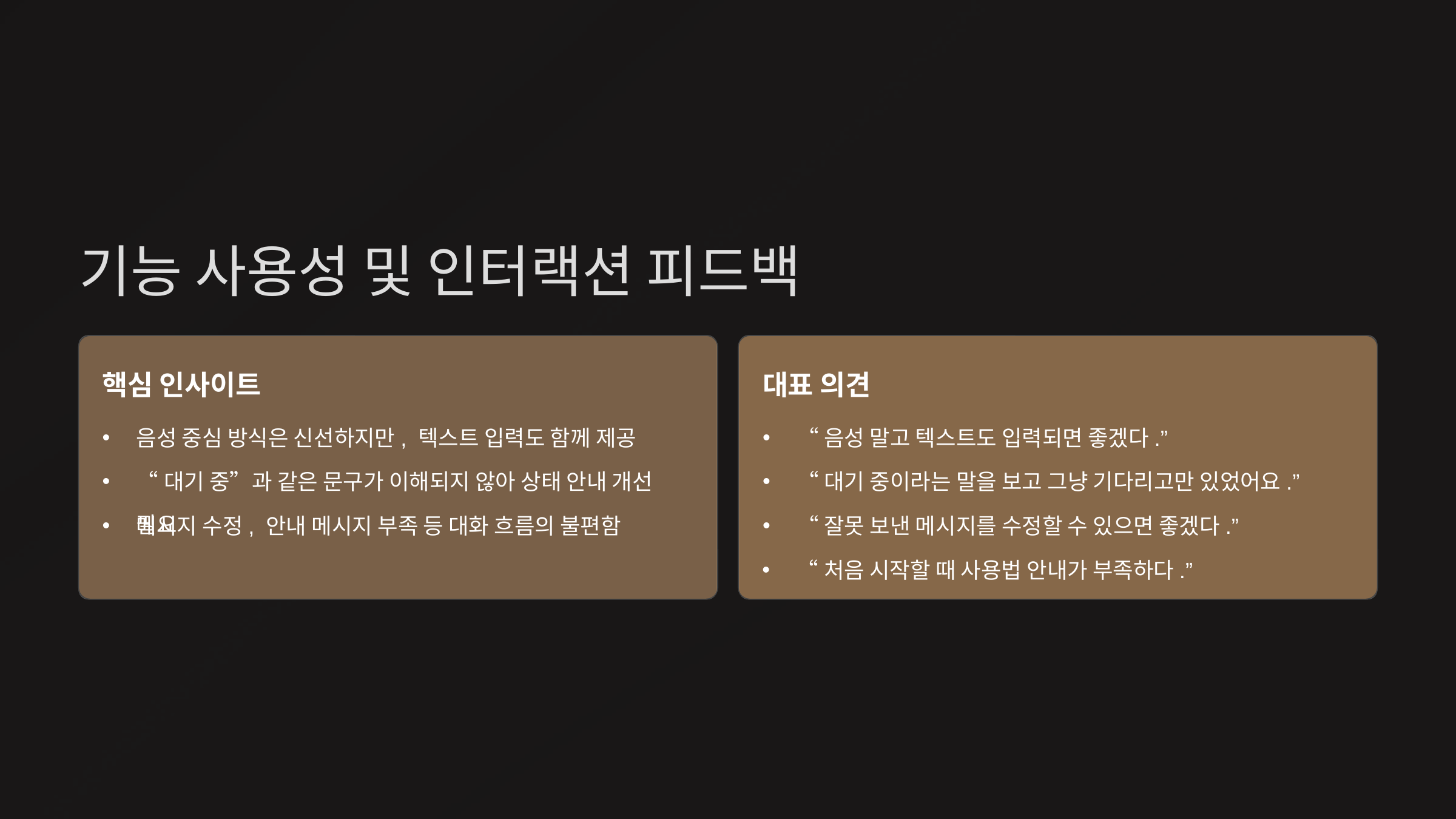

기능 사용성 및 인터랙션 피드백

대표 의견
핵심 인사이트
음성 중심 방식은 신선하지만, 텍스트 입력도 함께 제공
“음성 말고 텍스트도 입력되면 좋겠다.”
“대기 중”과 같은 문구가 이해되지 않아 상태 안내 개선 필요
“대기 중이라는 말을 보고 그냥 기다리고만 있었어요.”
메시지 수정, 안내 메시지 부족 등 대화 흐름의 불편함
“잘못 보낸 메시지를 수정할 수 있으면 좋겠다.”
“처음 시작할 때 사용법 안내가 부족하다.”